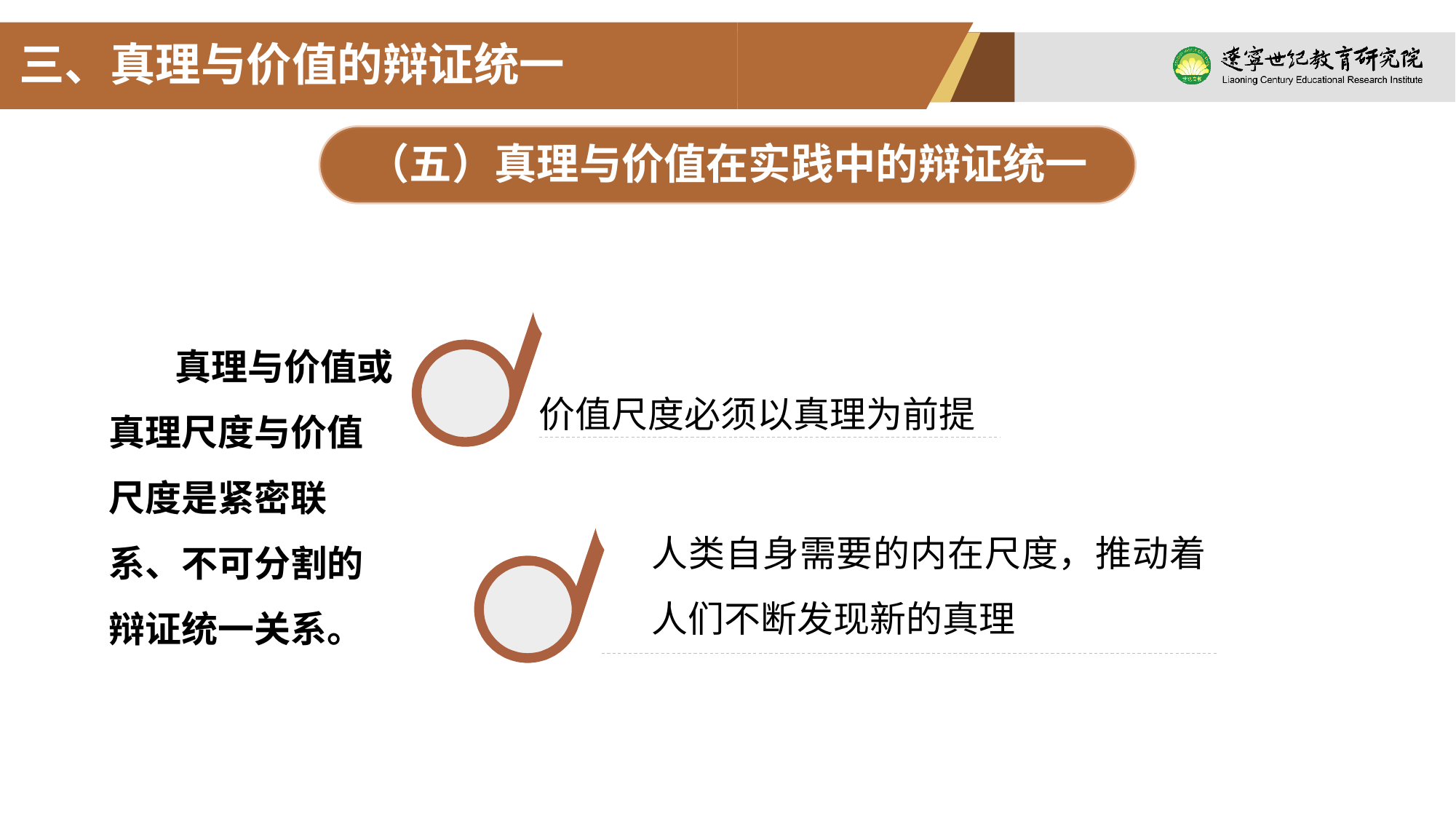

三、真理与价值的辩证统一
（五）真理与价值在实践中的辩证统一

       真理与价值或真理尺度与价值尺度是紧密联系、不可分割的辩证统一关系。
价值尺度必须以真理为前提
人类自身需要的内在尺度，推动着人们不断发现新的真理